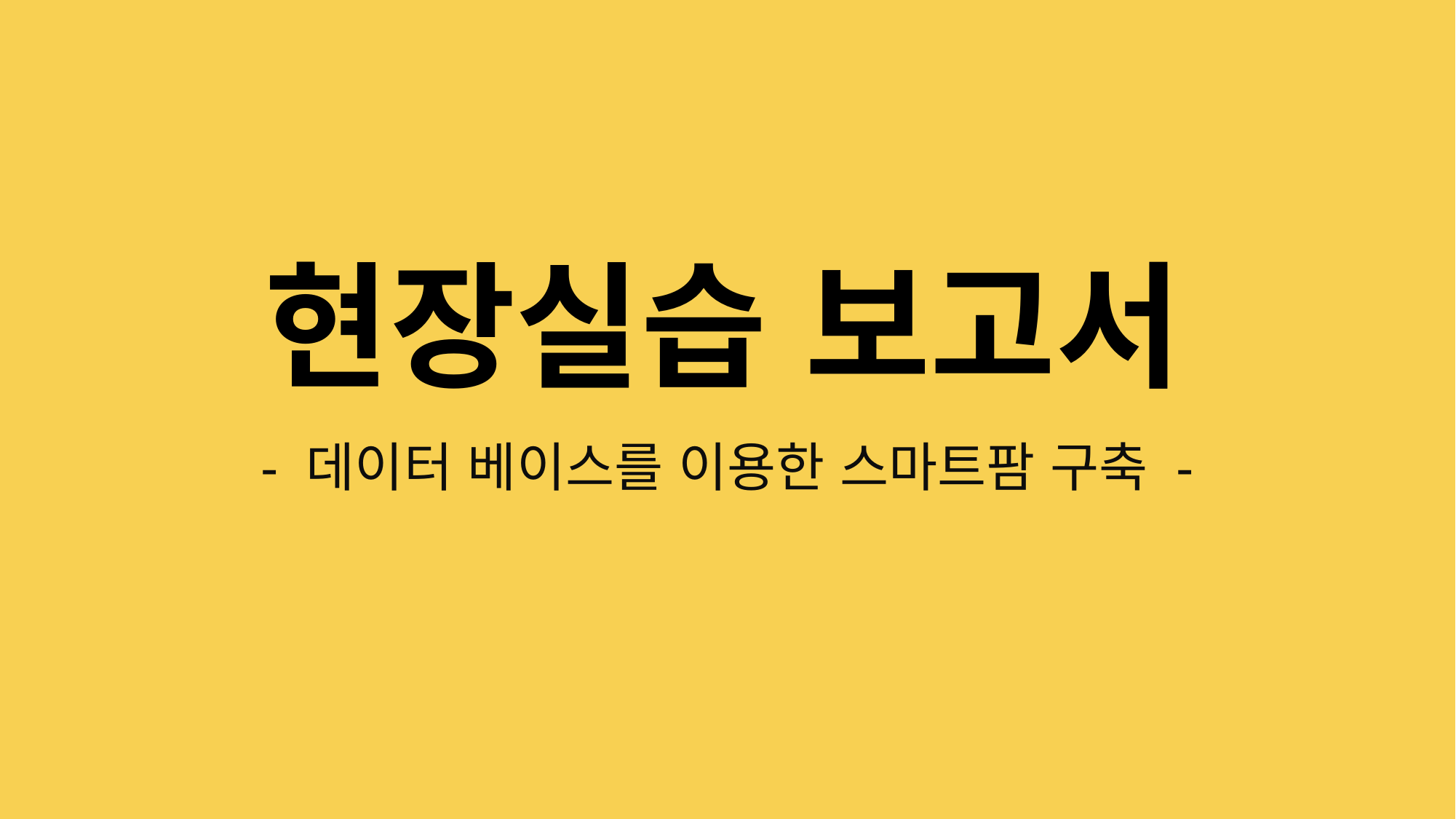

현장실습 보고서
- 데이터 베이스를 이용한 스마트팜 구축 -